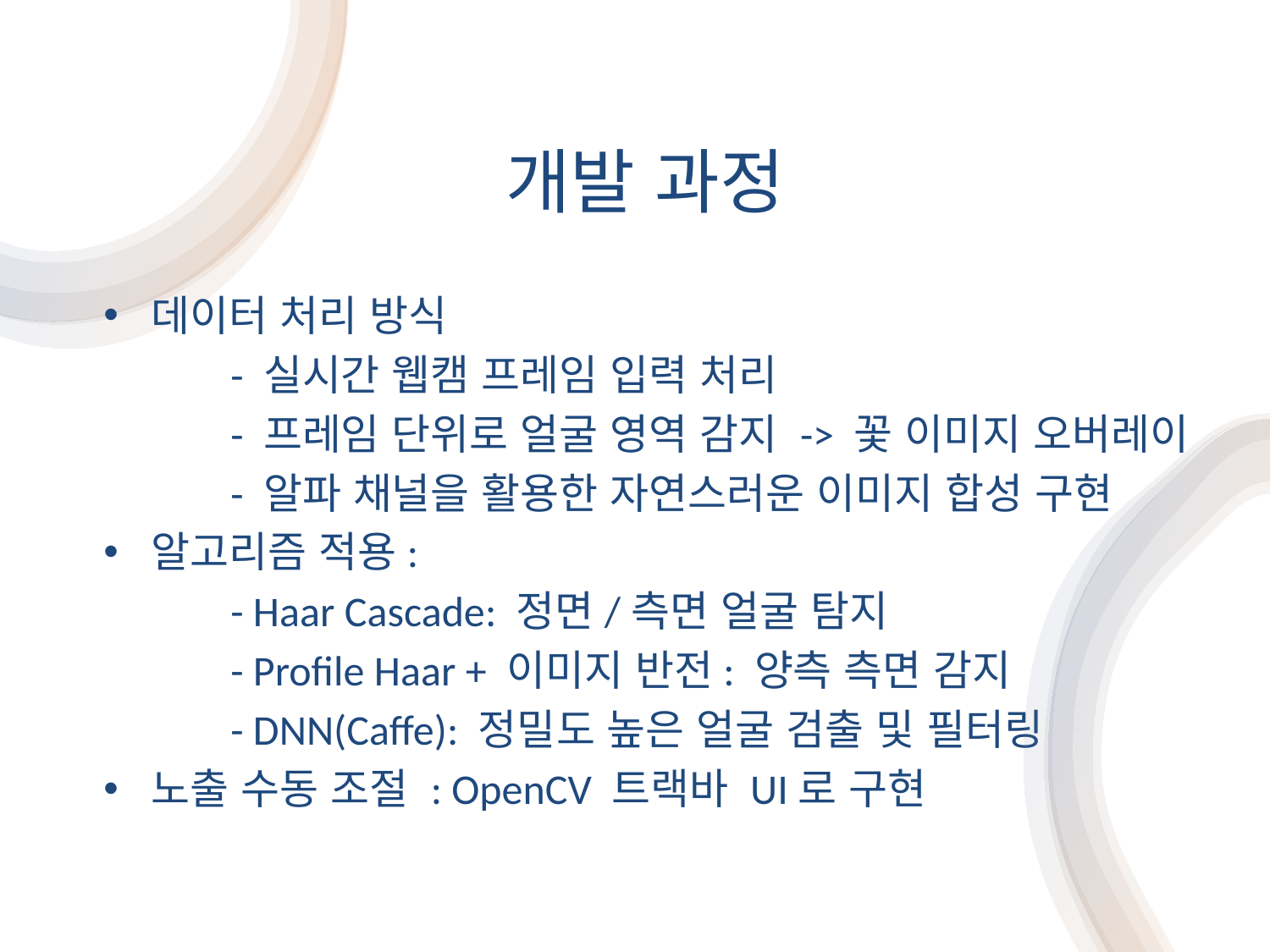

# 개발 과정
데이터 처리 방식
	- 실시간 웹캠 프레임 입력 처리
	- 프레임 단위로 얼굴 영역 감지 -> 꽃 이미지 오버레이
	- 알파 채널을 활용한 자연스러운 이미지 합성 구현
알고리즘 적용:
  	- Haar Cascade: 정면/측면 얼굴 탐지
  	- Profile Haar + 이미지 반전: 양측 측면 감지
  	- DNN(Caffe): 정밀도 높은 얼굴 검출 및 필터링
노출 수동 조절 : OpenCV 트랙바 UI로 구현